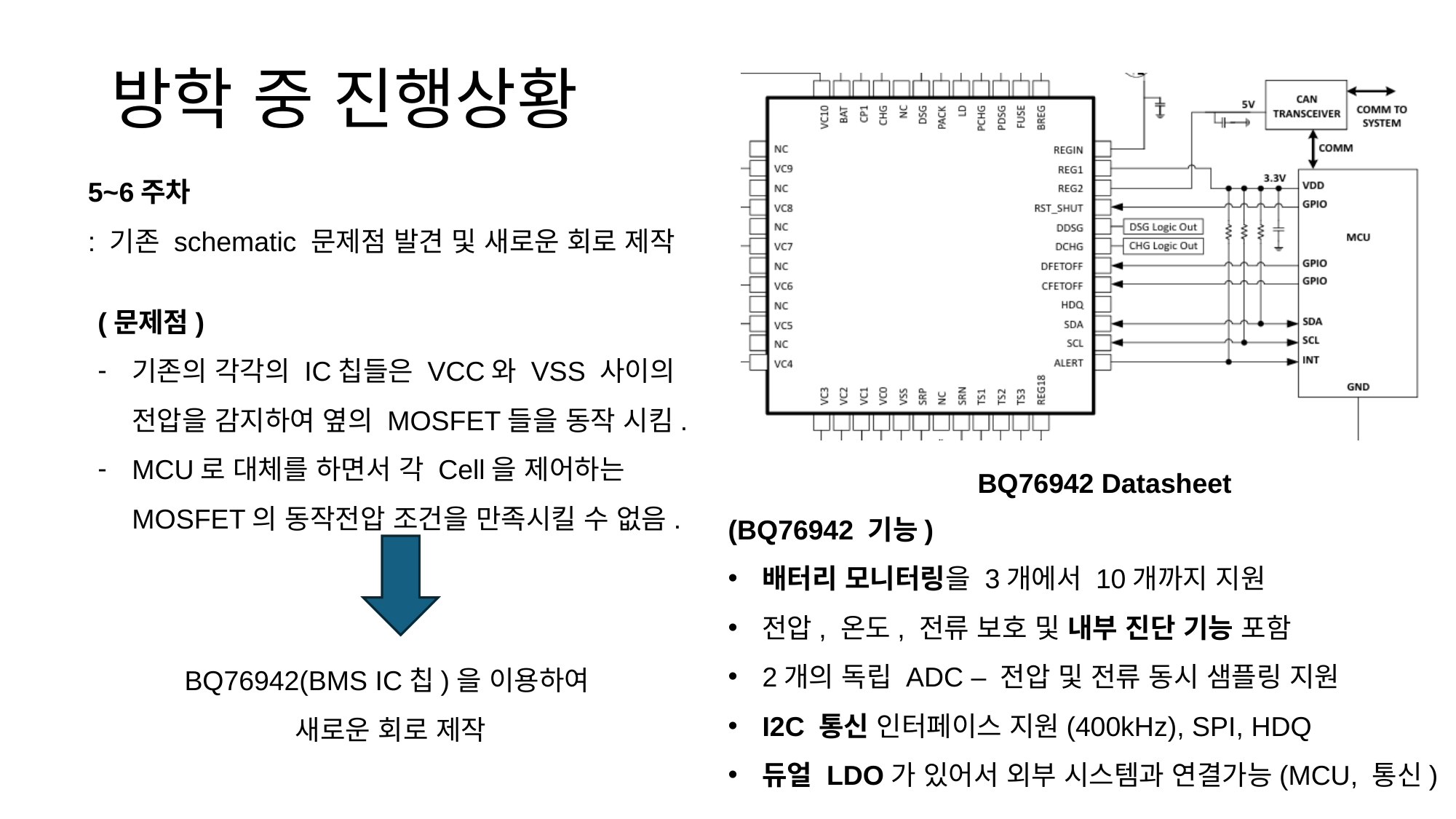

# 방학 중 진행상황

5~6주차
: 기존 schematic 문제점 발견 및 새로운 회로 제작
(문제점)
기존의 각각의 IC칩들은 VCC와 VSS 사이의 전압을 감지하여 옆의 MOSFET들을 동작 시킴.
MCU로 대체를 하면서 각 Cell을 제어하는 MOSFET의 동작전압 조건을 만족시킬 수 없음.
BQ76942 Datasheet
(BQ76942 기능)
배터리 모니터링을 3개에서 10개까지 지원
전압, 온도, 전류 보호 및 내부 진단 기능 포함
2개의 독립 ADC – 전압 및 전류 동시 샘플링 지원
I2C 통신 인터페이스 지원(400kHz), SPI, HDQ
듀얼 LDO가 있어서 외부 시스템과 연결가능(MCU, 통신)

BQ76942(BMS IC칩)을 이용하여
새로운 회로 제작